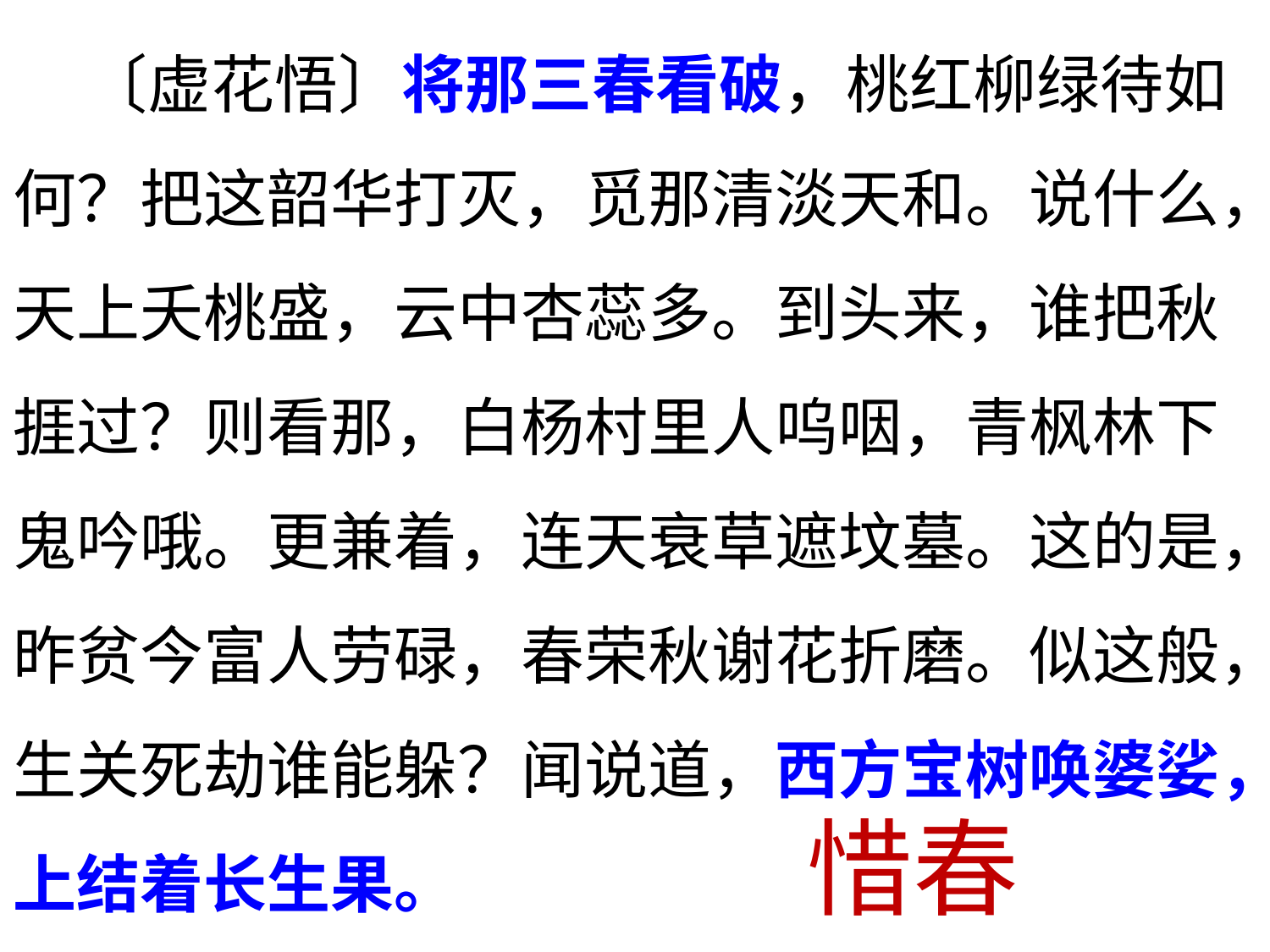

〔虚花悟〕将那三春看破，桃红柳绿待如何？把这韶华打灭，觅那清淡天和。说什么，天上夭桃盛，云中杏蕊多。到头来，谁把秋捱过？则看那，白杨村里人呜咽，青枫林下鬼吟哦。更兼着，连天衰草遮坟墓。这的是，昨贫今富人劳碌，春荣秋谢花折磨。似这般，生关死劫谁能躲？闻说道，西方宝树唤婆娑，上结着长生果。
惜春